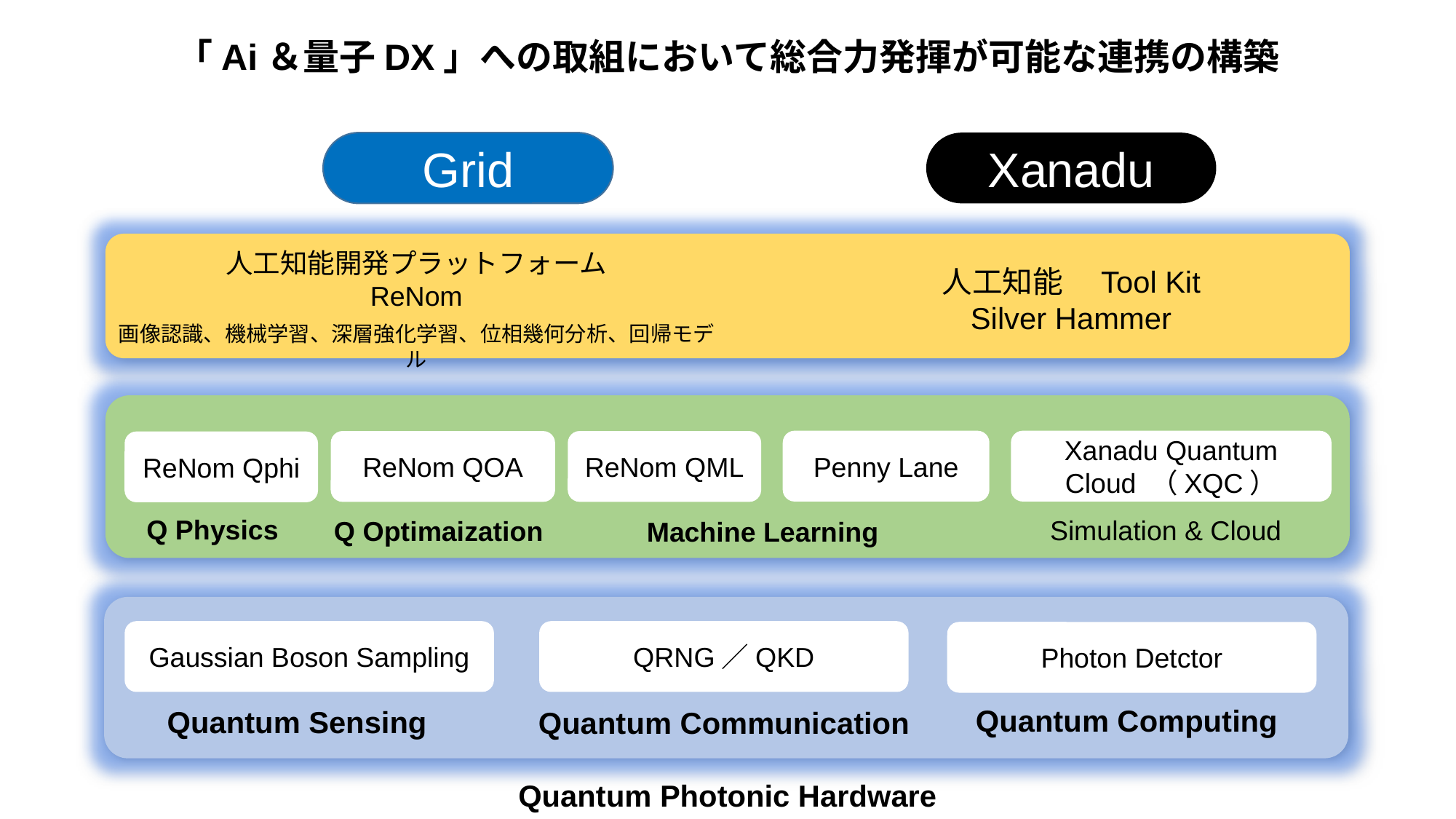

「Ai＆量子DX」への取組において総合力発揮が可能な連携の構築
Grid
Xanadu

人工知能開発プラットフォーム
ReNom

画像認識、機械学習、深層強化学習、位相幾何分析、回帰モデル
人工知能　Tool Kit
Silver Hammer

Penny Lane
Xanadu Quantum
Cloud （XQC）
ReNom QOA
ReNom QML
ReNom Qphi
Q Physics
Simulation & Cloud
Q Optimaization
Machine Learning

Gaussian Boson Sampling
QRNG／QKD
Photon Detctor
Quantum Computing
Quantum Sensing
Quantum Communication
Quantum Photonic Hardware